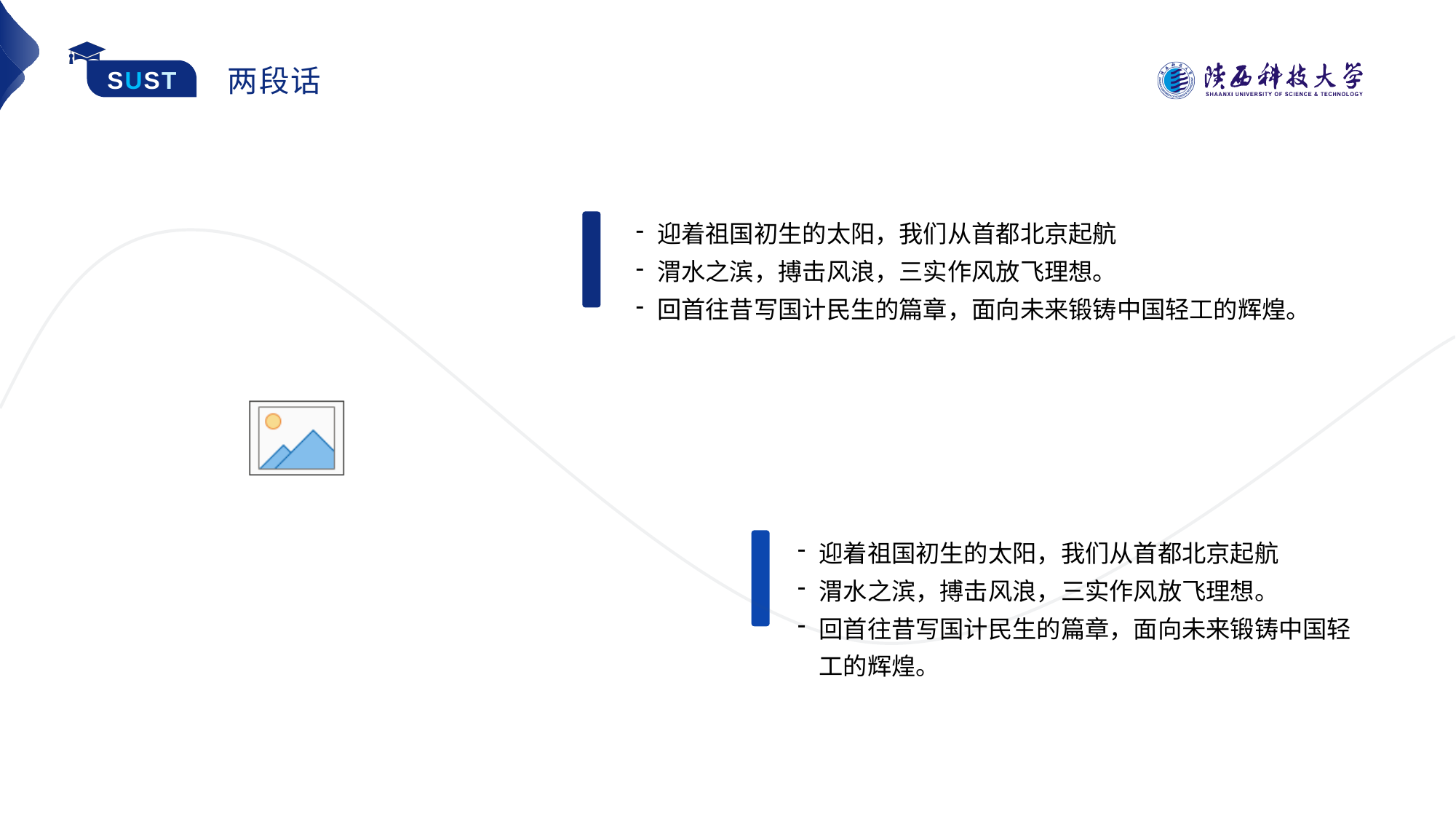

两段话
迎着祖国初生的太阳，我们从首都北京起航
渭水之滨，搏击风浪，三实作风放飞理想。
回首往昔写国计民生的篇章，面向未来锻铸中国轻工的辉煌。

迎着祖国初生的太阳，我们从首都北京起航
渭水之滨，搏击风浪，三实作风放飞理想。
回首往昔写国计民生的篇章，面向未来锻铸中国轻工的辉煌。

第四章使用指南：替换图片
第四章使用指南：关于母版